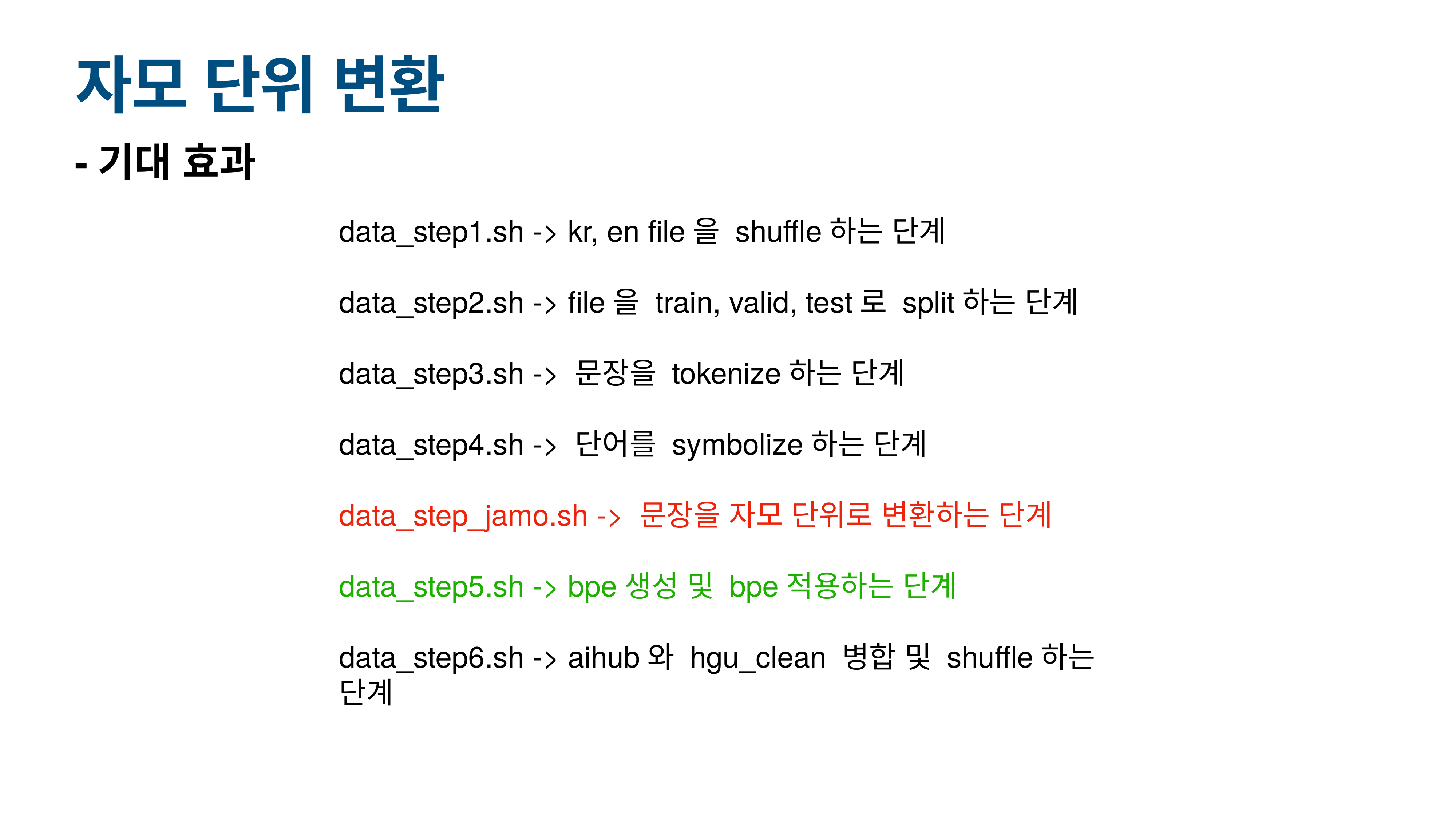

# 자모 단위 변환
-기대 효과
data_step1.sh -> kr, en file을 shuffle하는 단계

data_step2.sh -> file을 train, valid, test로 split하는 단계

data_step3.sh -> 문장을 tokenize하는 단계

data_step4.sh -> 단어를 symbolize하는 단계

data_step_jamo.sh -> 문장을 자모 단위로 변환하는 단계

data_step5.sh -> bpe생성 및 bpe적용하는 단계

data_step6.sh -> aihub와 hgu_clean 병합 및 shuffle하는 단계